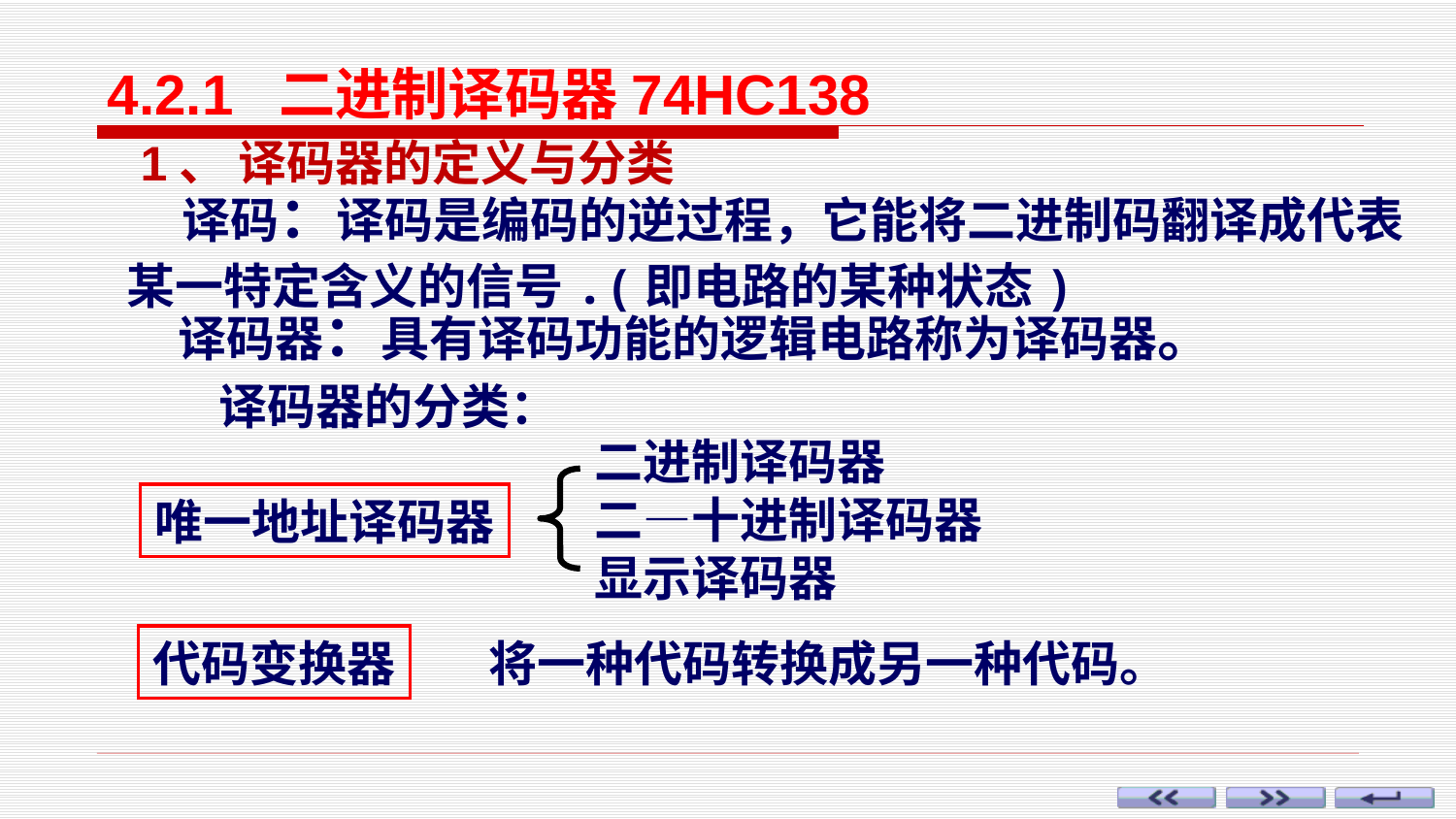

4.2.1  二进制译码器74HC138
1、 译码器的定义与分类
    译码：译码是编码的逆过程，它能将二进制码翻译成代表某一特定含义的信号.(即电路的某种状态)
    译码器：具有译码功能的逻辑电路称为译码器。

    译码器的分类：
二进制译码器
二—十进制译码器
显示译码器

唯一地址译码器
代码变换器
将一种代码转换成另一种代码。